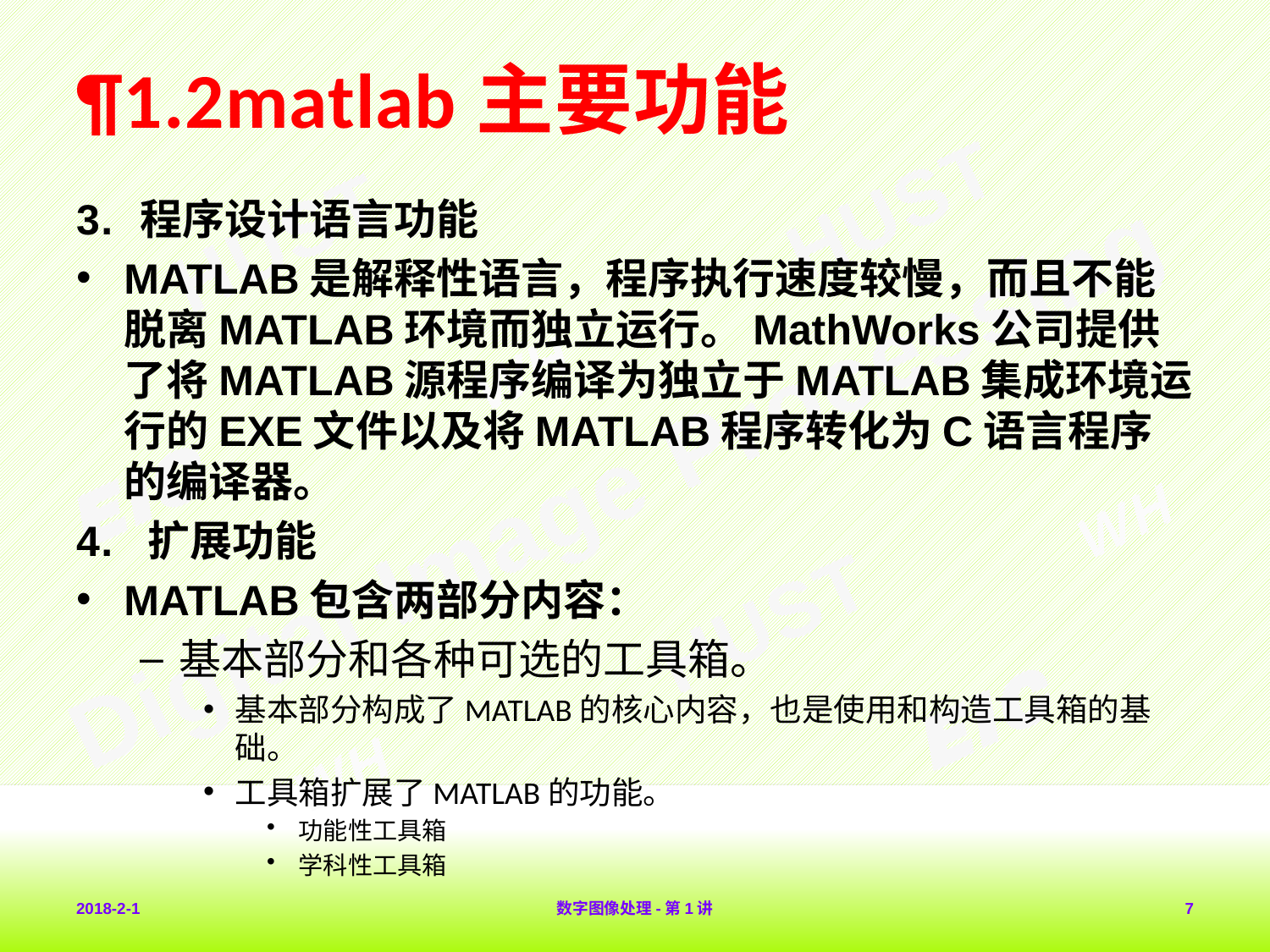

# ¶1.2matlab主要功能
程序设计语言功能
MATLAB是解释性语言，程序执行速度较慢，而且不能脱离MATLAB环境而独立运行。MathWorks公司提供了将MATLAB源程序编译为独立于MATLAB集成环境运行的EXE文件以及将MATLAB程序转化为C语言程序的编译器。
扩展功能
MATLAB包含两部分内容：
基本部分和各种可选的工具箱。
基本部分构成了MATLAB的核心内容，也是使用和构造工具箱的基础。
工具箱扩展了MATLAB的功能。
功能性工具箱
学科性工具箱

2018-2-1
数字图像处理-第1讲
7